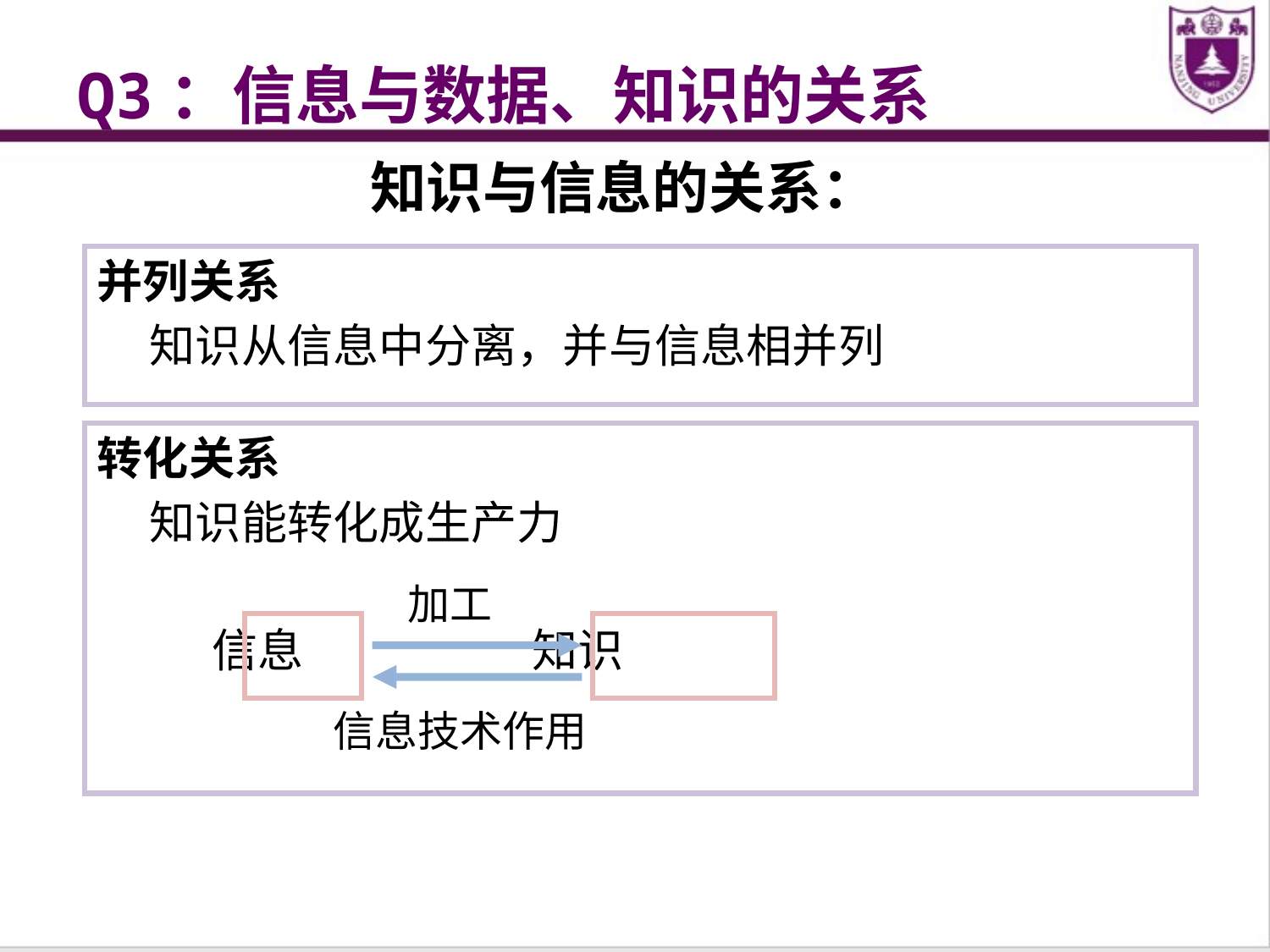

Q3：信息与数据、知识的关系
知识与信息的关系：
并列关系
    知识从信息中分离，并与信息相并列
转化关系
    知识能转化成生产力

          信息                      知识
加工

信息技术作用